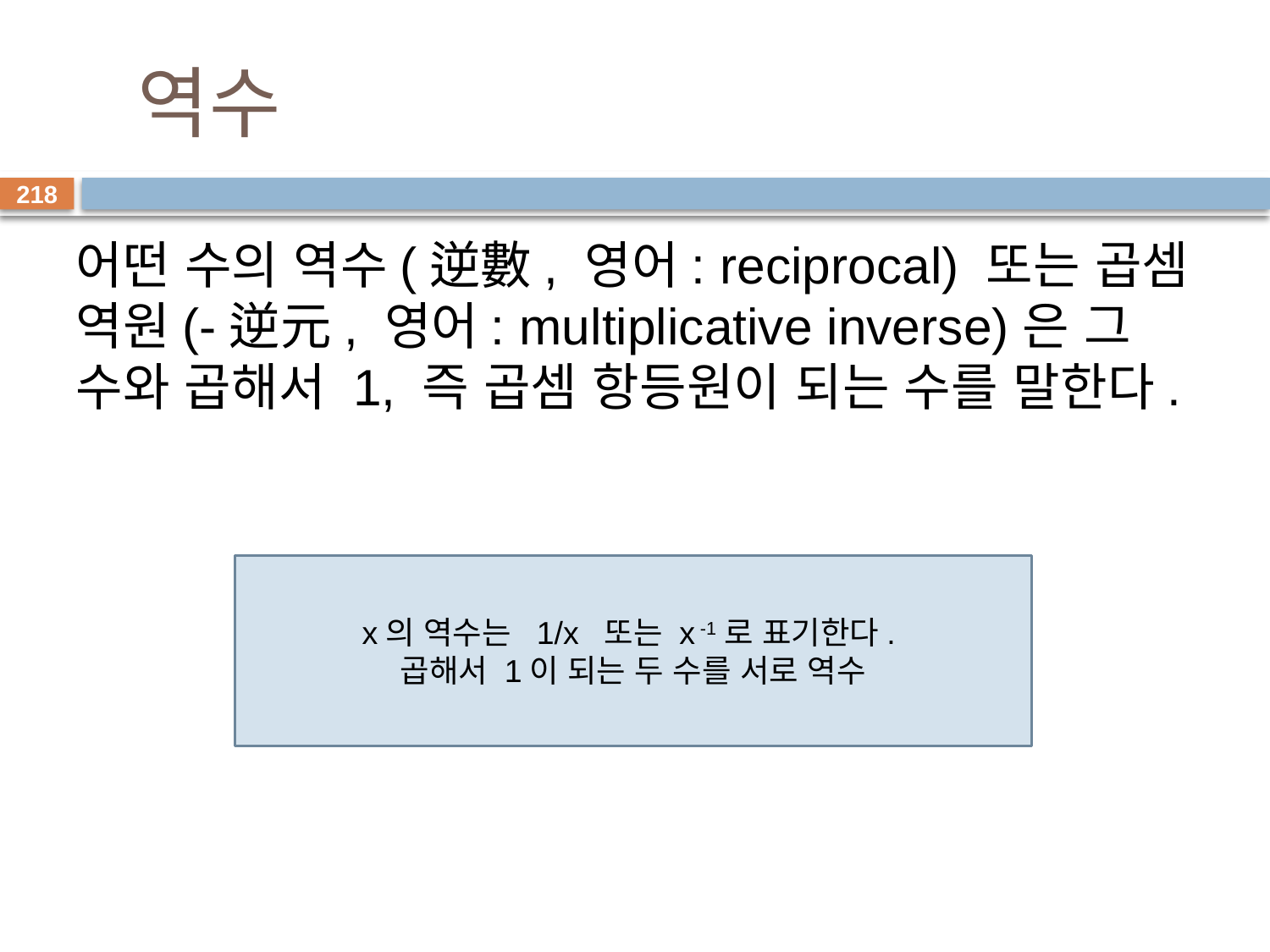

# 역수
218
어떤 수의 역수(逆數, 영어: reciprocal) 또는 곱셈 역원(-逆元, 영어: multiplicative inverse)은 그 수와 곱해서 1, 즉 곱셈 항등원이 되는 수를 말한다.
x의 역수는  1/x  또는 x -1로 표기한다.
곱해서 1이 되는 두 수를 서로 역수